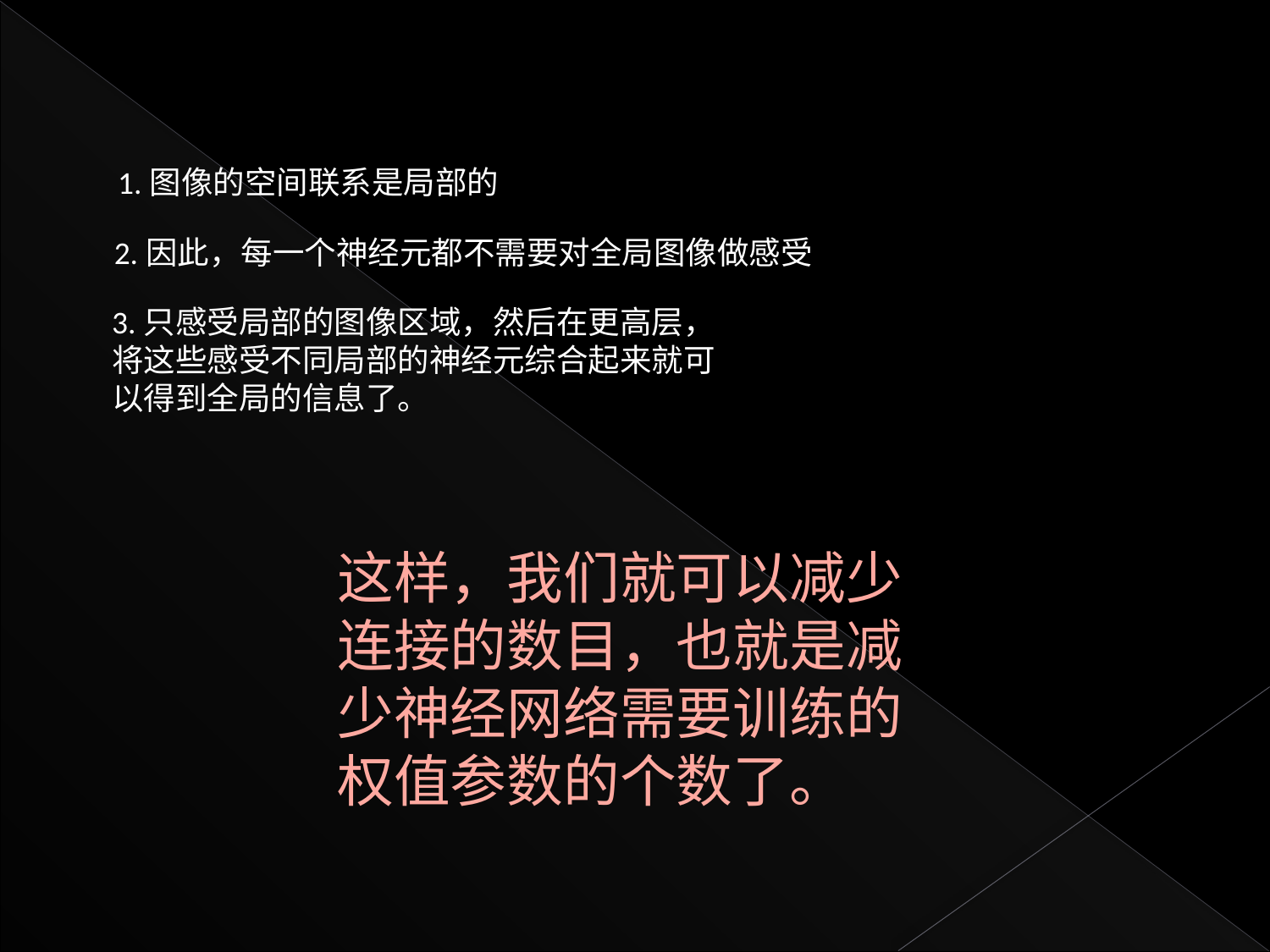

1.图像的空间联系是局部的
2.因此，每一个神经元都不需要对全局图像做感受
3.只感受局部的图像区域，然后在更高层，将这些感受不同局部的神经元综合起来就可以得到全局的信息了。
这样，我们就可以减少连接的数目，也就是减少神经网络需要训练的权值参数的个数了。